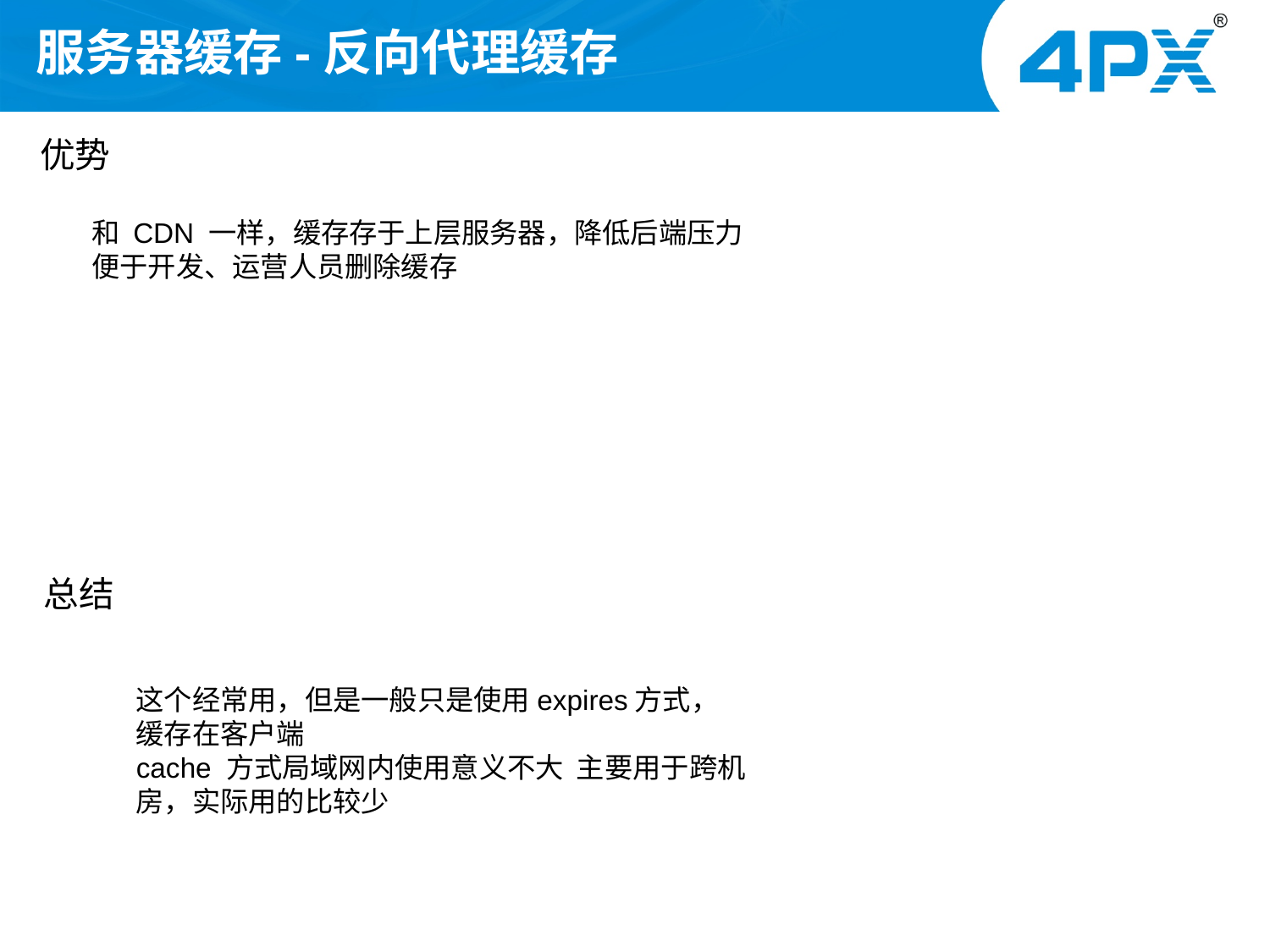

# 服务器缓存-反向代理缓存
优势
和 CDN 一样，缓存存于上层服务器，降低后端压力
便于开发、运营人员删除缓存
总结
这个经常用，但是一般只是使用expires方式，缓存在客户端
cache 方式局域网内使用意义不大  主要用于跨机房，实际用的比较少